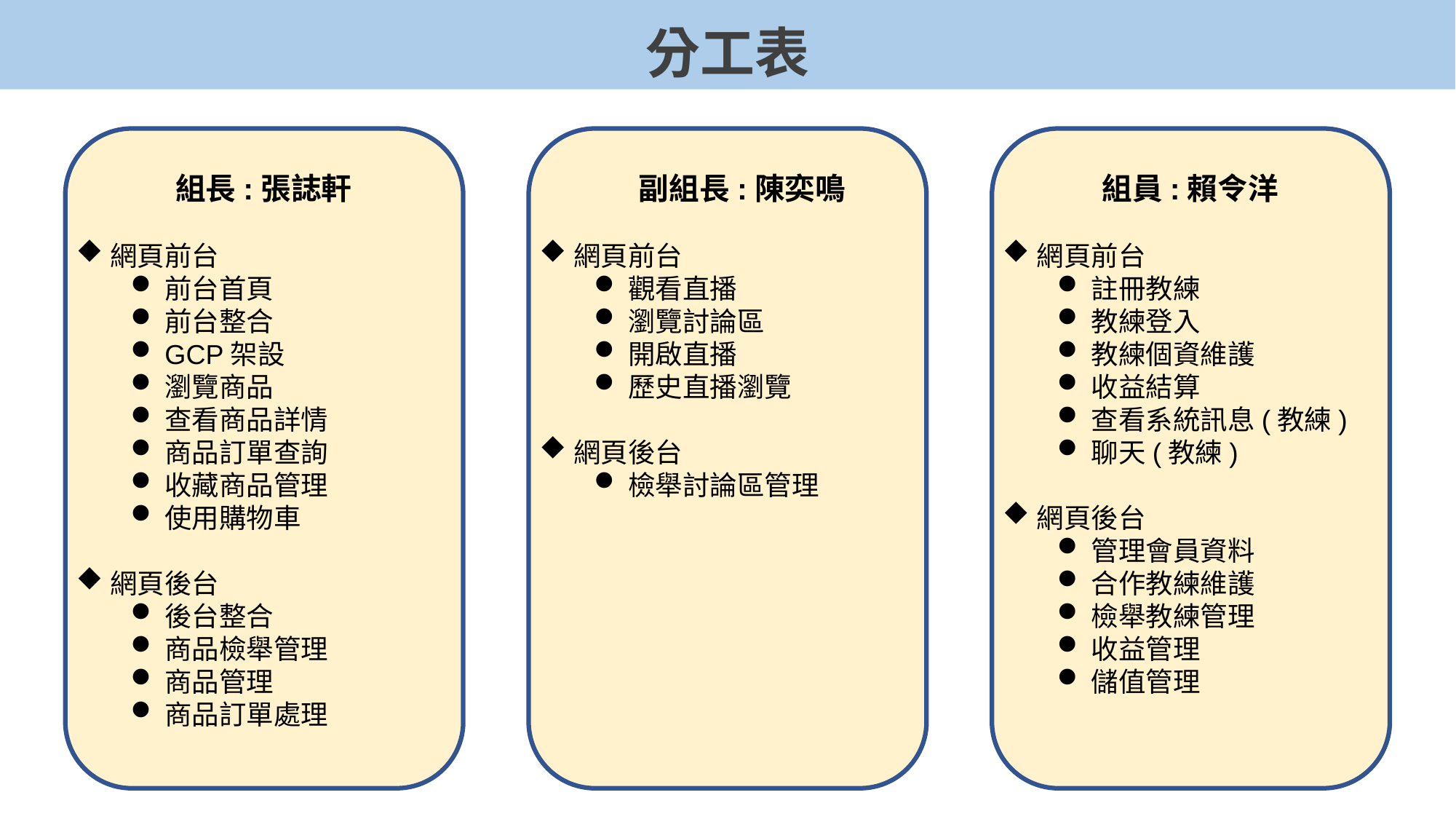

分工表

組長:張誌軒
網頁前台
前台首頁
前台整合
GCP架設
瀏覽商品
查看商品詳情
商品訂單查詢
收藏商品管理
使用購物車

網頁後台
後台整合
商品檢舉管理
商品管理
商品訂單處理

副組長:陳奕鳴
網頁前台
觀看直播
瀏覽討論區
開啟直播
歷史直播瀏覽

網頁後台
檢舉討論區管理

組員:賴令洋
網頁前台
註冊教練
教練登入
教練個資維護
收益結算
查看系統訊息(教練)
聊天(教練)

網頁後台
管理會員資料
合作教練維護
檢舉教練管理
收益管理
儲值管理